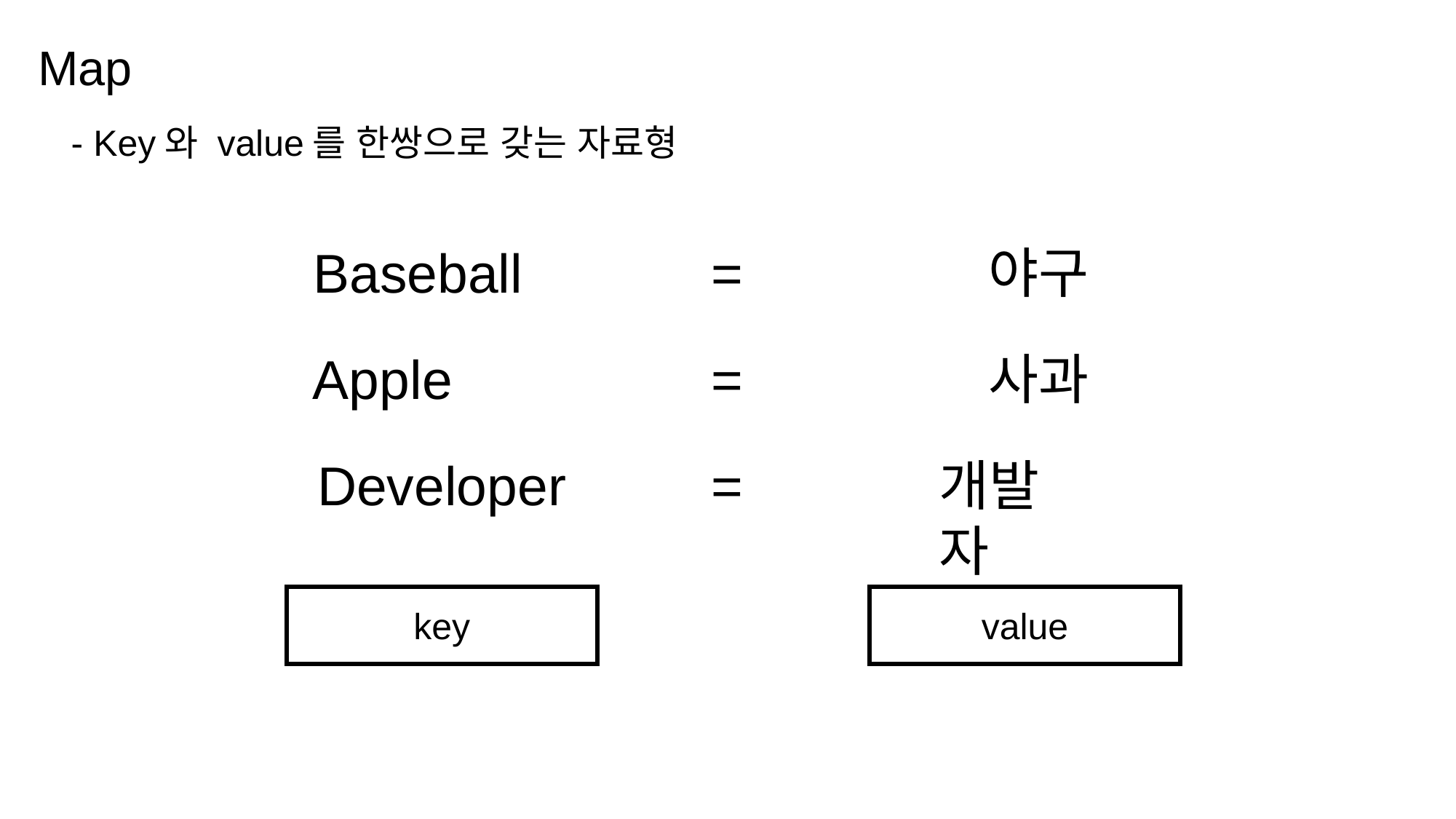

Map
나눔스퀘어OTF ExtraBold
- Key와 value를 한쌍으로 갖는 자료형
나눔스퀘어OTF Bold
나눔스퀘어OTF
Baseball
=
야구
나눔스퀘어 Light
Apple
=
사과
나눔스퀘어 Light
Developer
=
개발자
나눔스퀘어OTF

key

value